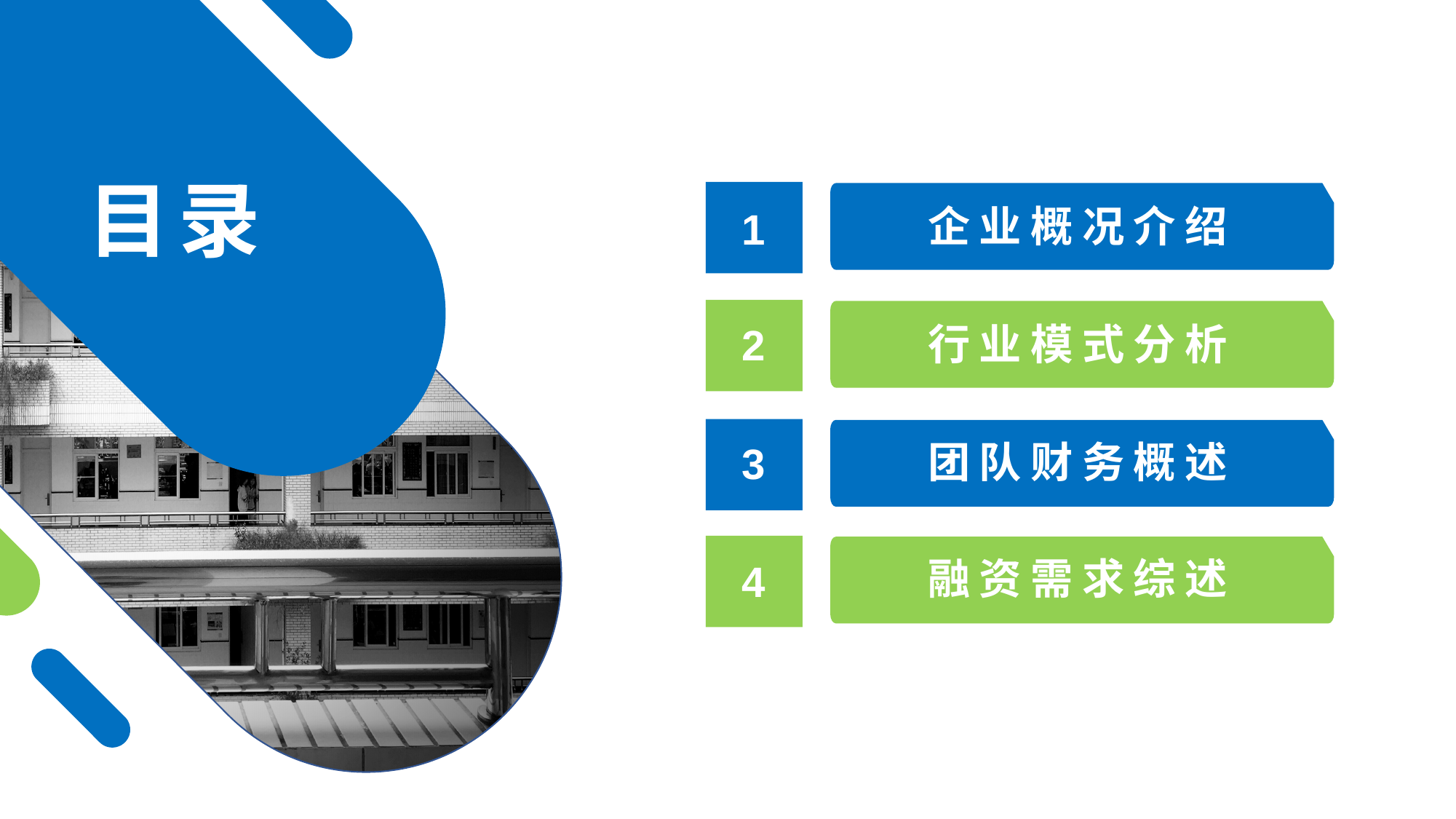

目录

1

企业概况介绍

2

行业模式分析

3

团队财务概述

4

融资需求综述